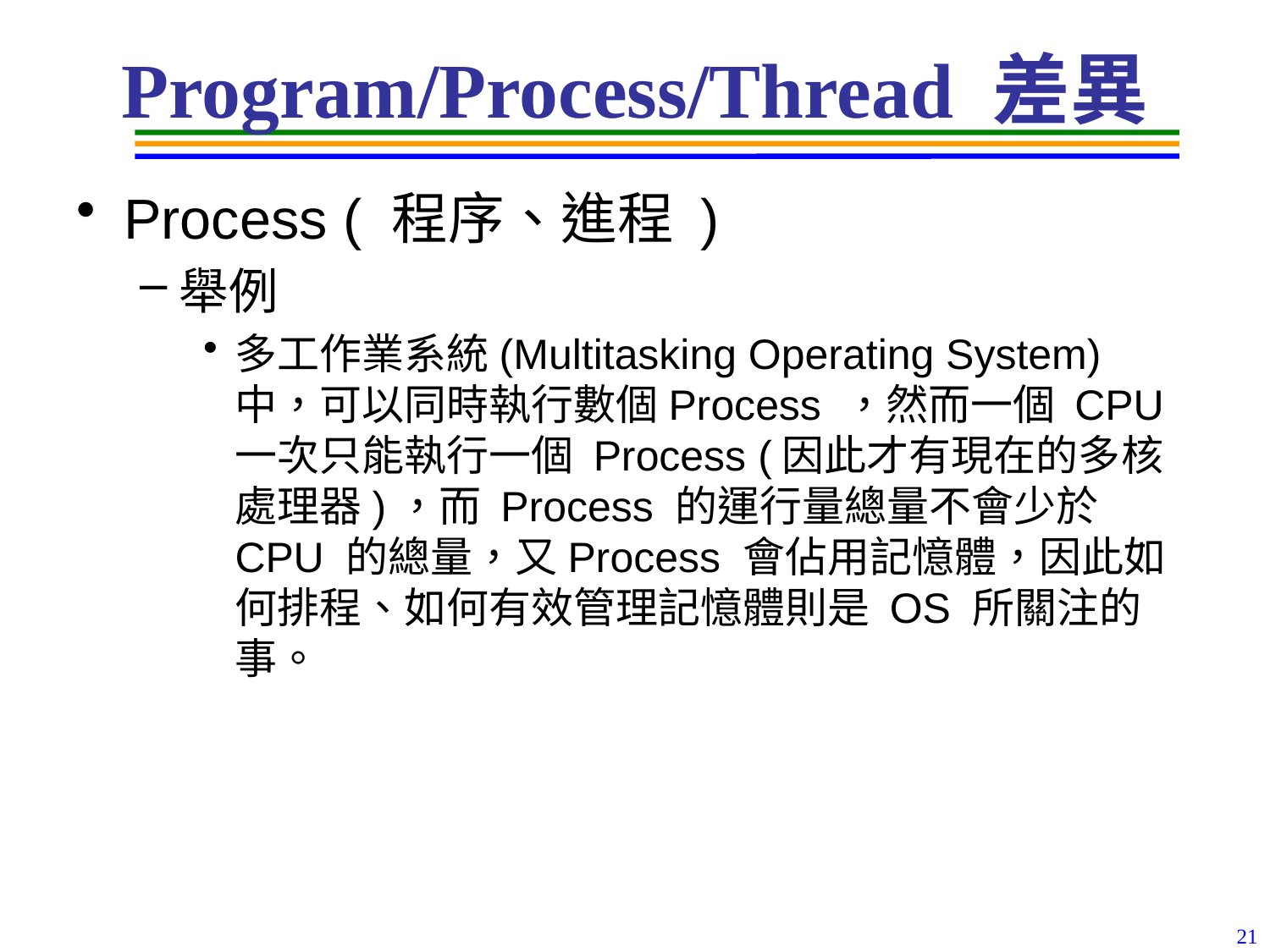

# Program/Process/Thread 差異
Process ( 程序、進程 )
舉例
多工作業系統(Multitasking Operating System)中，可以同時執行數個Process ，然而一個 CPU 一次只能執行一個 Process (因此才有現在的多核處理器)，而 Process 的運行量總量不會少於 CPU 的總量，又Process 會佔用記憶體，因此如何排程、如何有效管理記憶體則是 OS 所關注的事。

21